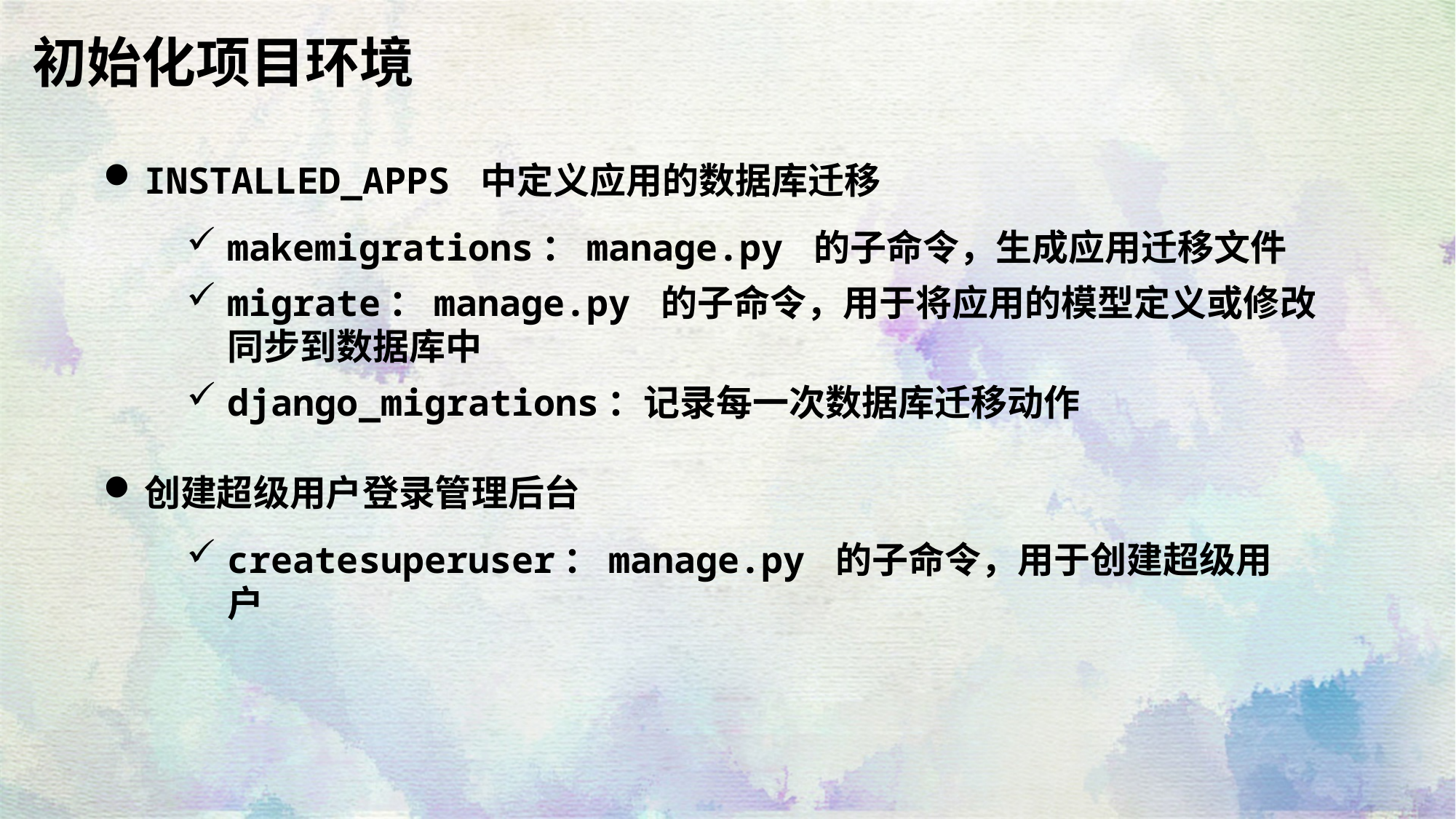

初始化项目环境
INSTALLED_APPS 中定义应用的数据库迁移
makemigrations：manage.py 的子命令，生成应用迁移文件
migrate：manage.py 的子命令，用于将应用的模型定义或修改同步到数据库中
django_migrations：记录每一次数据库迁移动作
创建超级用户登录管理后台
createsuperuser：manage.py 的子命令，用于创建超级用户